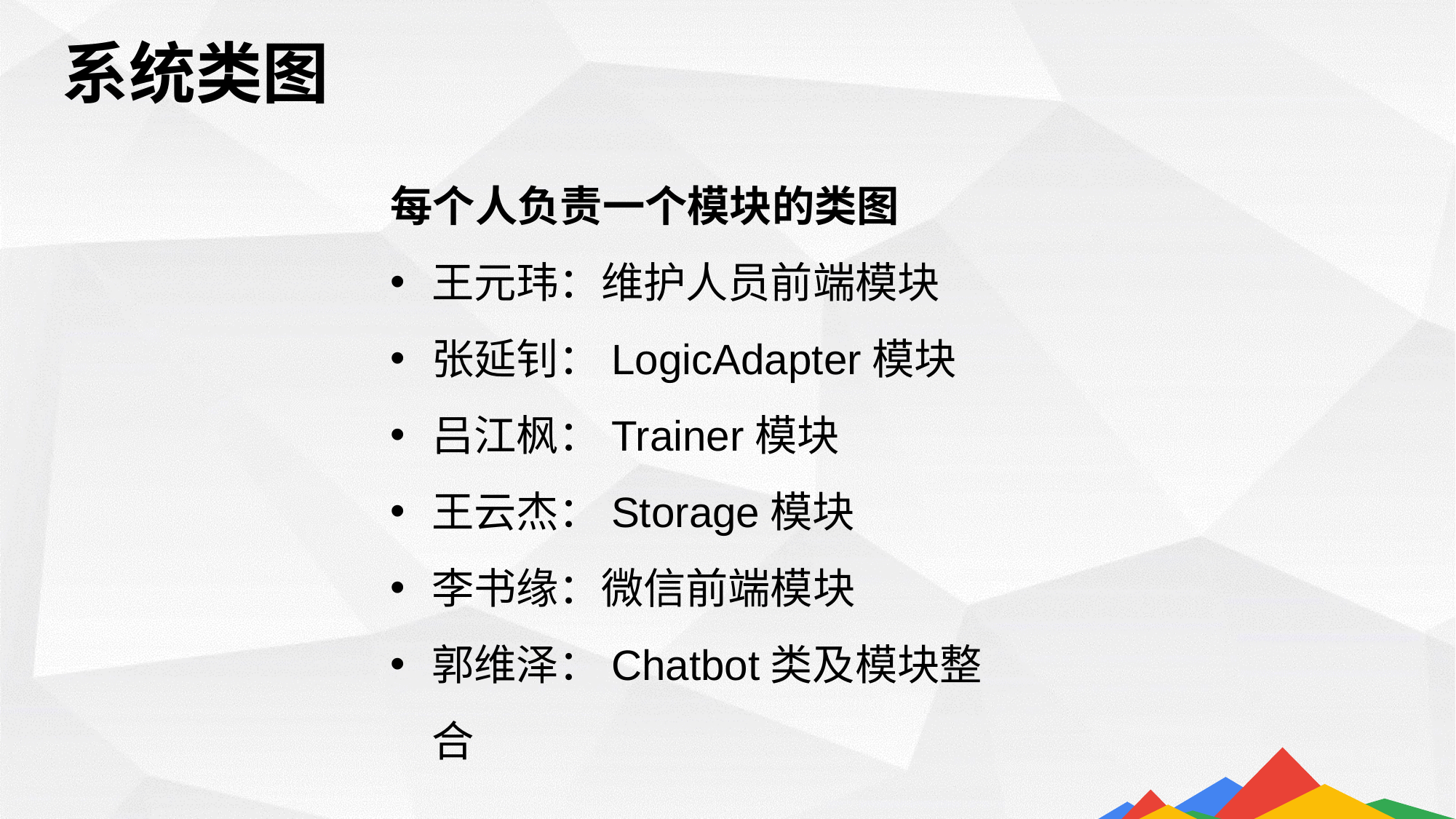

系统类图
每个人负责一个模块的类图
王元玮：维护人员前端模块
张延钊：LogicAdapter模块
吕江枫：Trainer模块
王云杰：Storage模块
李书缘：微信前端模块
郭维泽：Chatbot类及模块整合